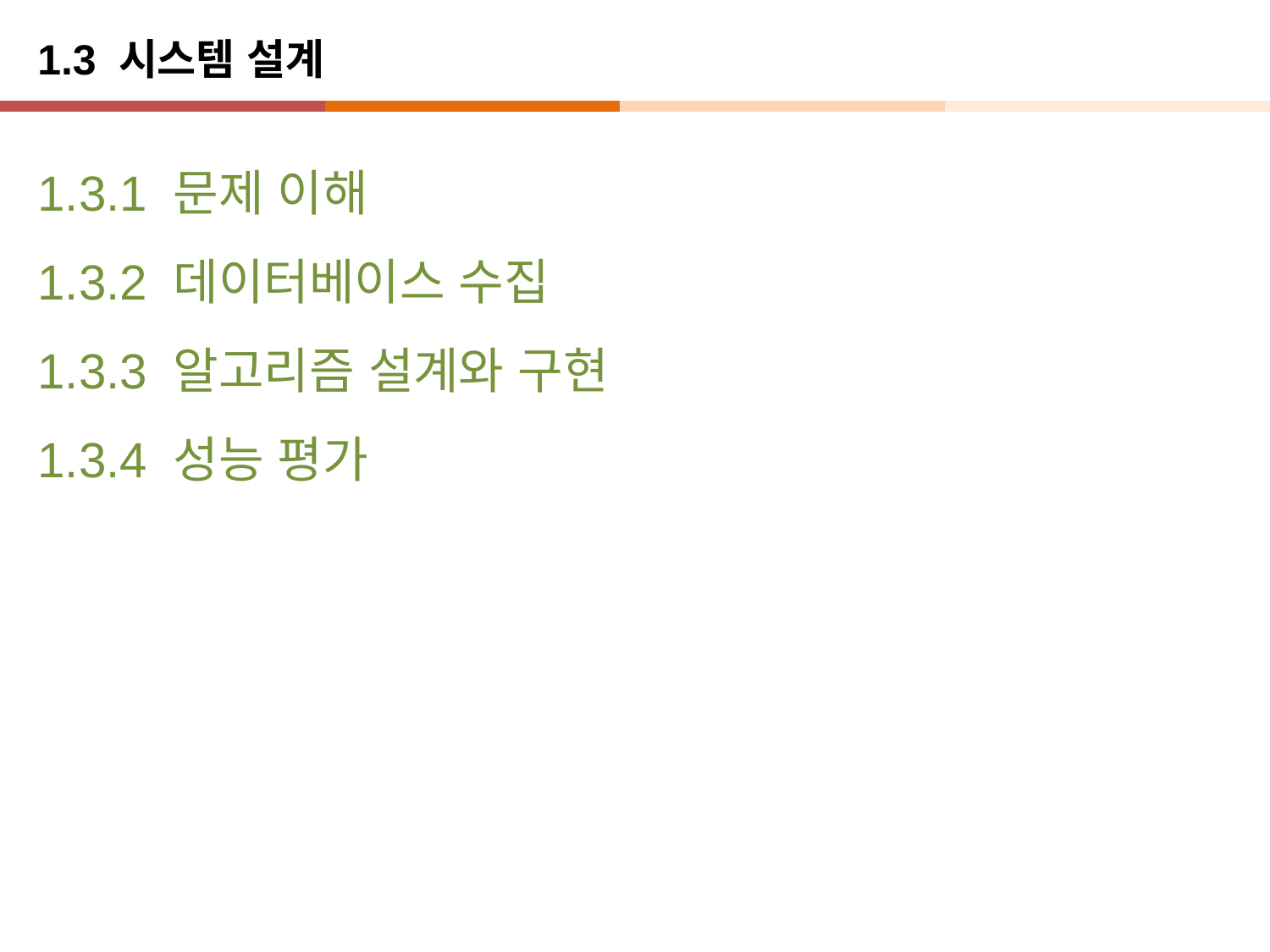

# 1.3 시스템 설계
1.3.1 문제 이해
1.3.2 데이터베이스 수집
1.3.3 알고리즘 설계와 구현
1.3.4 성능 평가